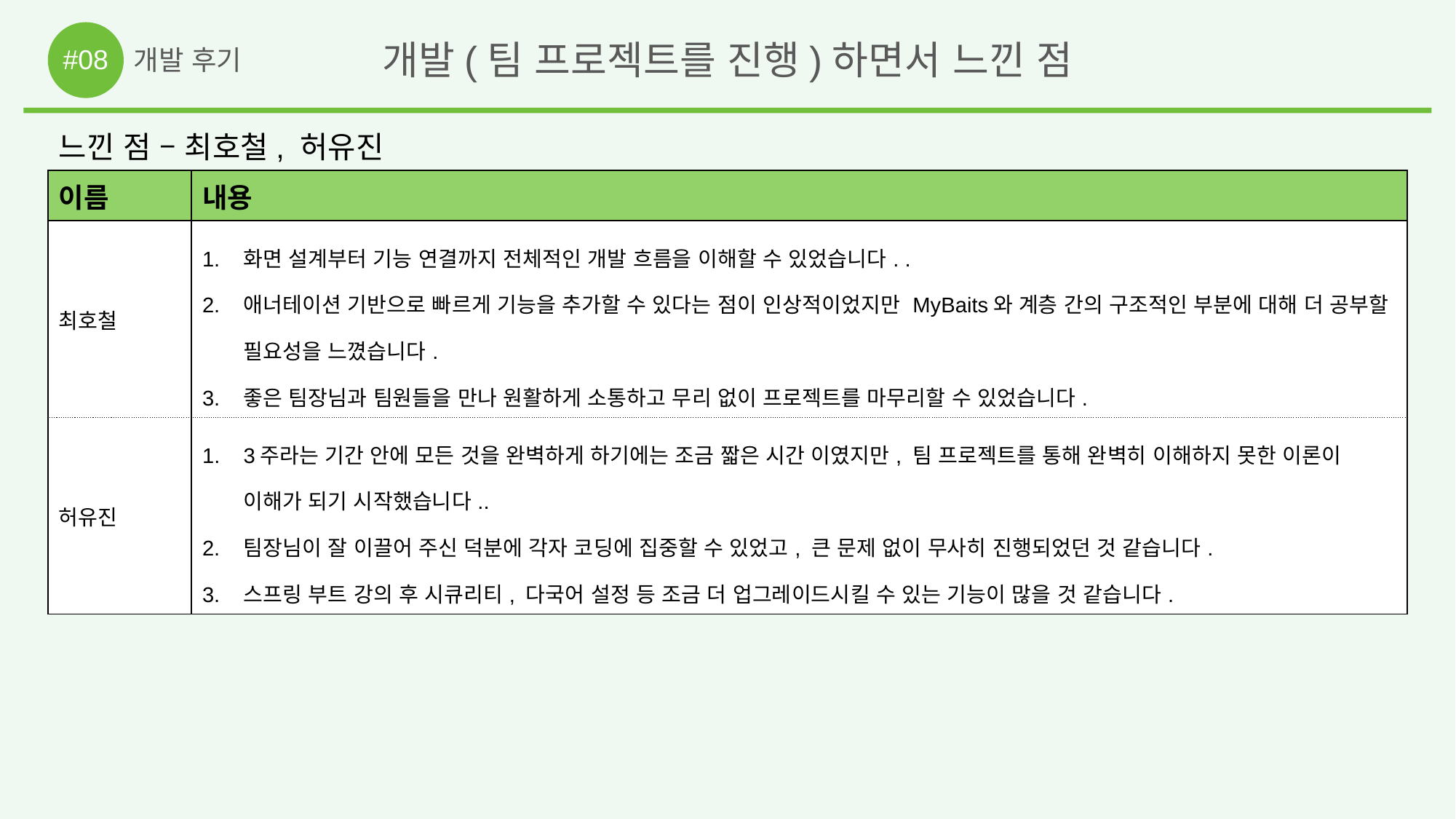

#08
개발(팀 프로젝트를 진행)하면서 느낀 점
개발 후기

느낀 점 – 최호철, 허유진
| 이름 | 내용 |
| --- | --- |
| 최호철 | 화면 설계부터 기능 연결까지 전체적인 개발 흐름을 이해할 수 있었습니다. . 애너테이션 기반으로 빠르게 기능을 추가할 수 있다는 점이 인상적이었지만 MyBaits와 계층 간의 구조적인 부분에 대해 더 공부할 필요성을 느꼈습니다. 좋은 팀장님과 팀원들을 만나 원활하게 소통하고 무리 없이 프로젝트를 마무리할 수 있었습니다. |
| 허유진 | 3주라는 기간 안에 모든 것을 완벽하게 하기에는 조금 짧은 시간 이였지만, 팀 프로젝트를 통해 완벽히 이해하지 못한 이론이 이해가 되기 시작했습니다.. 팀장님이 잘 이끌어 주신 덕분에 각자 코딩에 집중할 수 있었고, 큰 문제 없이 무사히 진행되었던 것 같습니다. 스프링 부트 강의 후 시큐리티, 다국어 설정 등 조금 더 업그레이드시킬 수 있는 기능이 많을 것 같습니다. |